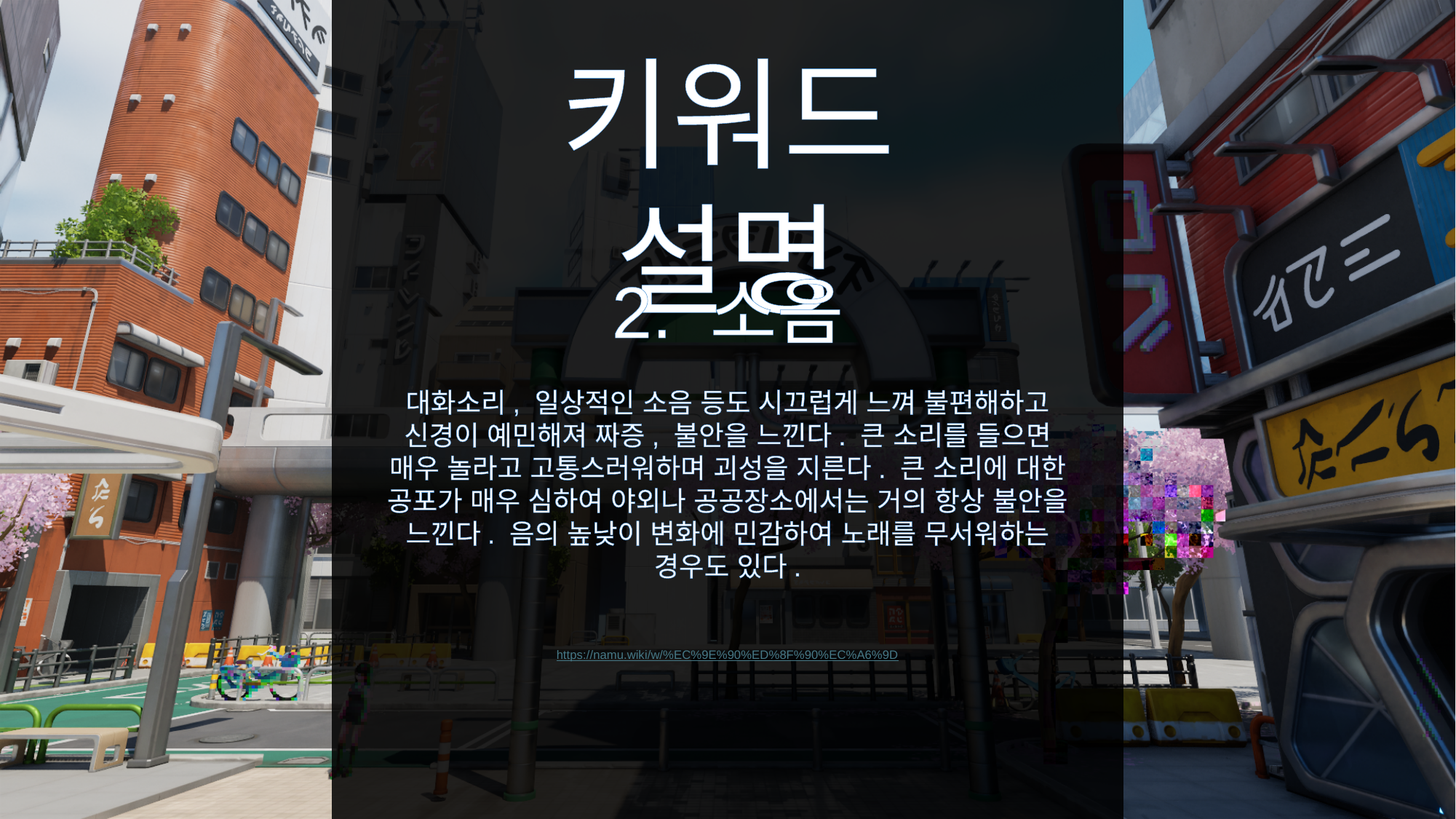

키워드 설명
2. 소음

대화소리, 일상적인 소음 등도 시끄럽게 느껴 불편해하고 신경이 예민해져 짜증, 불안을 느낀다. 큰 소리를 들으면 매우 놀라고 고통스러워하며 괴성을 지른다. 큰 소리에 대한 공포가 매우 심하여 야외나 공공장소에서는 거의 항상 불안을 느낀다. 음의 높낮이 변화에 민감하여 노래를 무서워하는 경우도 있다.

https://namu.wiki/w/%EC%9E%90%ED%8F%90%EC%A6%9D